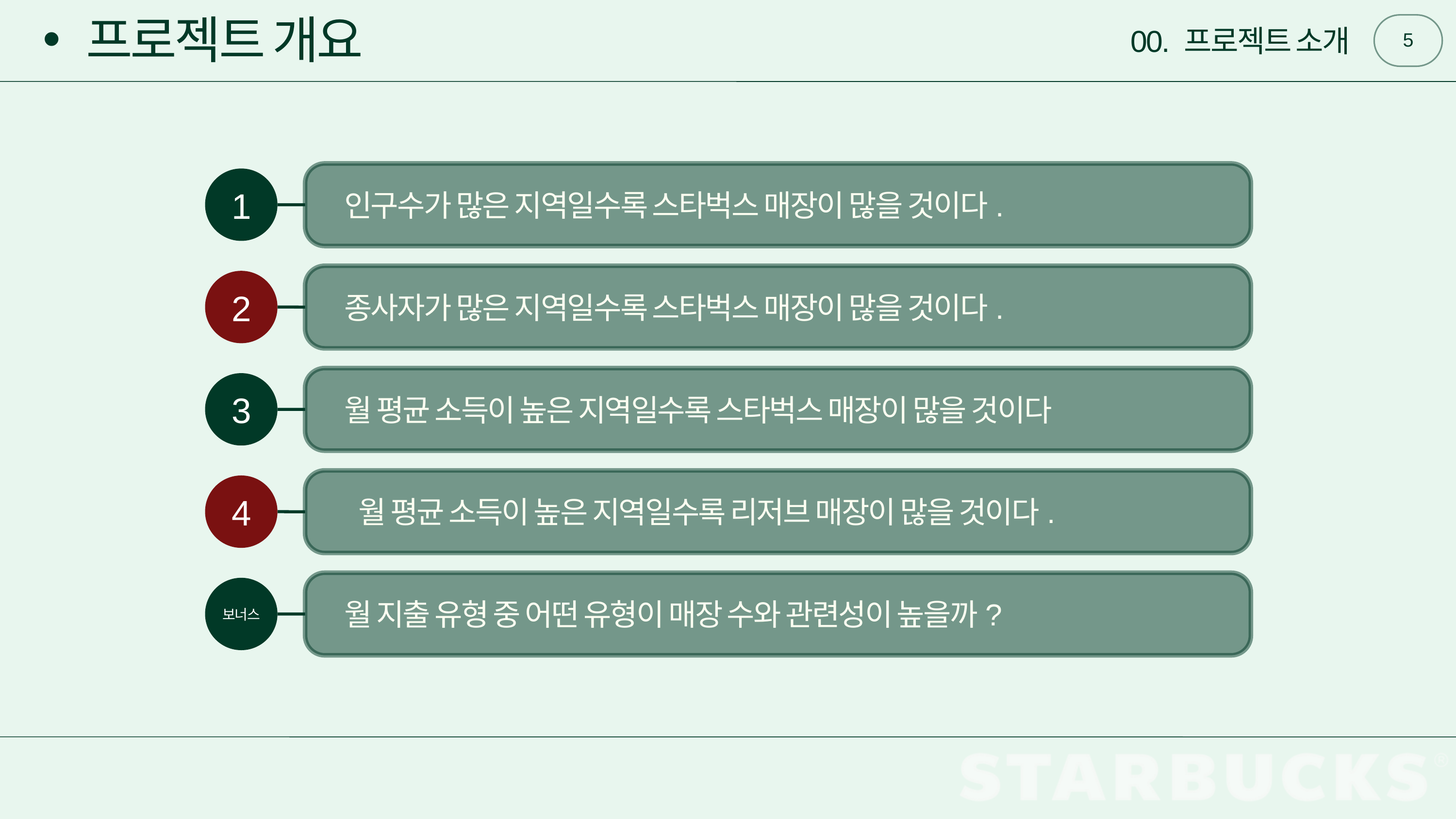

프로젝트 개요

5
00. 프로젝트 소개

1
인구수가 많은 지역일수록 스타벅스 매장이 많을 것이다.

2
종사자가 많은 지역일수록 스타벅스 매장이 많을 것이다.

3
월 평균 소득이 높은 지역일수록 스타벅스 매장이 많을 것이다

4
 월 평균 소득이 높은 지역일수록 리저브 매장이 많을 것이다.

보너스
월 지출 유형 중 어떤 유형이 매장 수와 관련성이 높을까?